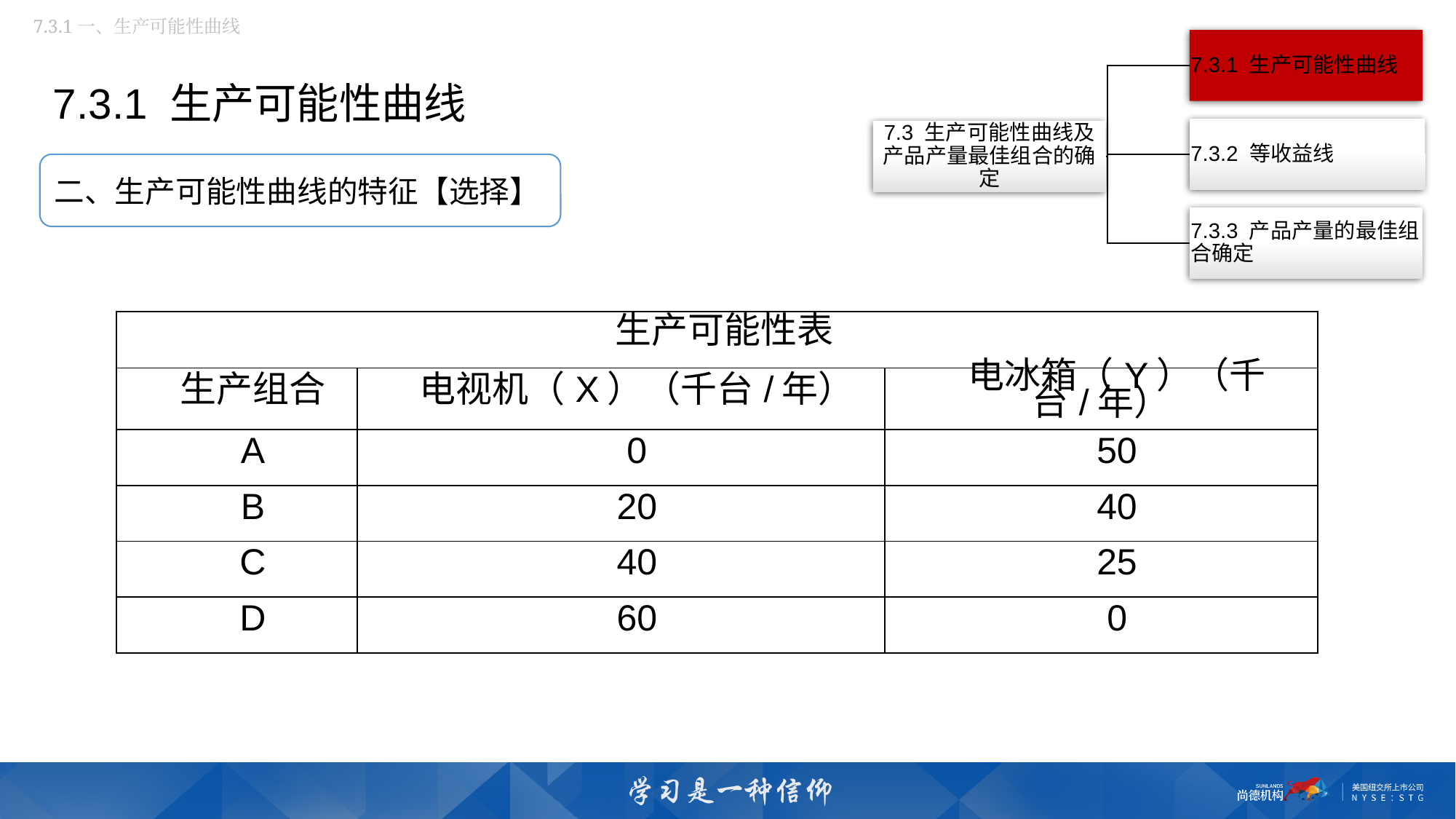

7.3 生产可能性曲线及产品产量最佳组合的确定
7.3.1 生产可能性曲线
7.3.2 等收益线
7.3.3 产品产量的最佳组合确定
7.3.1一、生产可能性曲线
7.3.1 生产可能性曲线
二、生产可能性曲线的特征【选择】
| 生产可能性表 |  |  |
| --- | --- | --- |
| 生产组合 | 电视机（X）（千台/年） | 电冰箱（Y）（千台/年） |
| A | 0 | 50 |
| B | 20 | 40 |
| C | 40 | 25 |
| D | 60 | 0 |